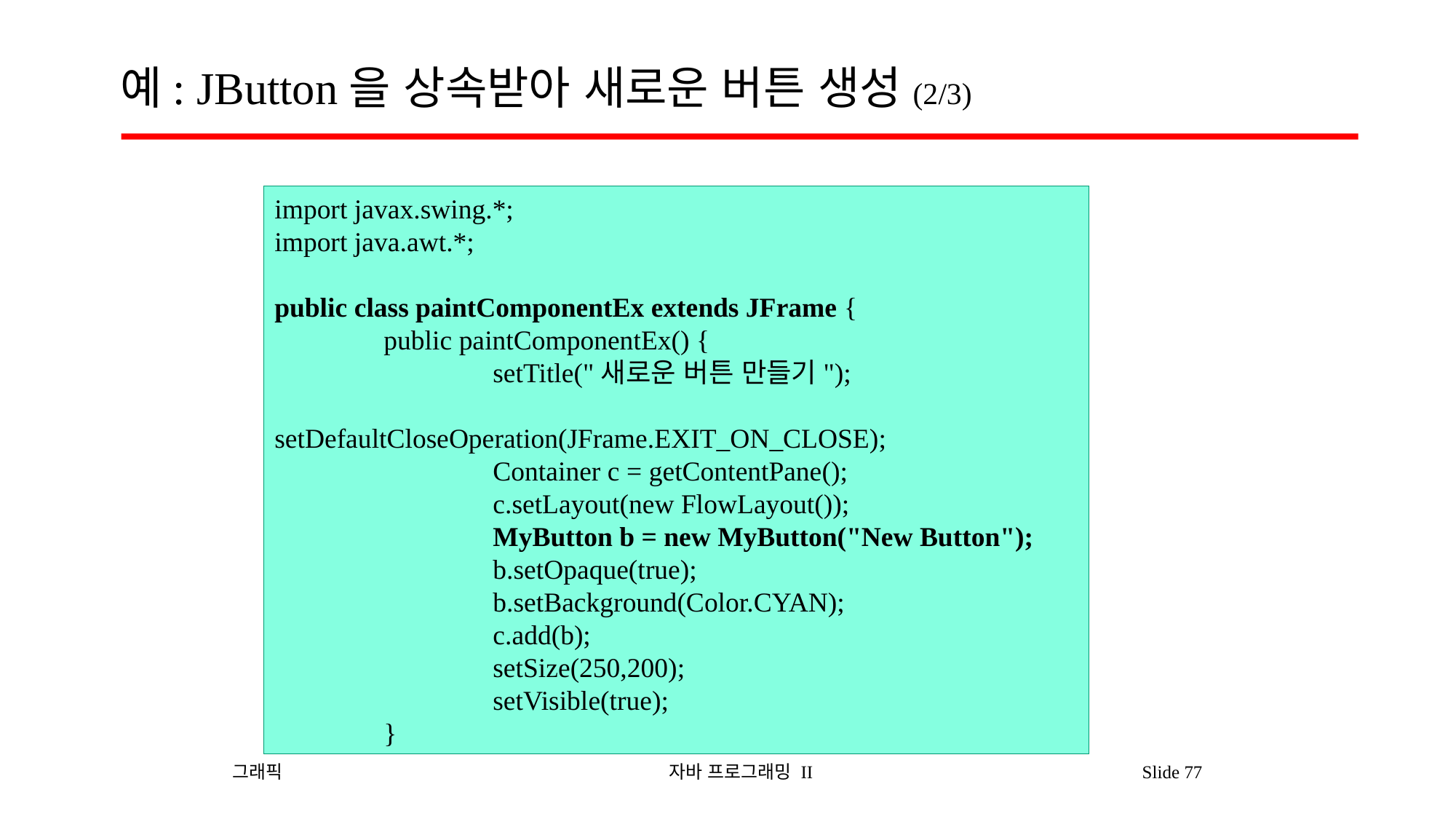

# 예: JButton을 상속받아 새로운 버튼 생성(2/3)
import javax.swing.*;
import java.awt.*;

public class paintComponentEx extends JFrame {
	public paintComponentEx() {
		setTitle("새로운 버튼 만들기");
		setDefaultCloseOperation(JFrame.EXIT_ON_CLOSE);
		Container c = getContentPane();
		c.setLayout(new FlowLayout());
		MyButton b = new MyButton("New Button");
		b.setOpaque(true);
		b.setBackground(Color.CYAN);
		c.add(b);
		setSize(250,200);
		setVisible(true);
	}